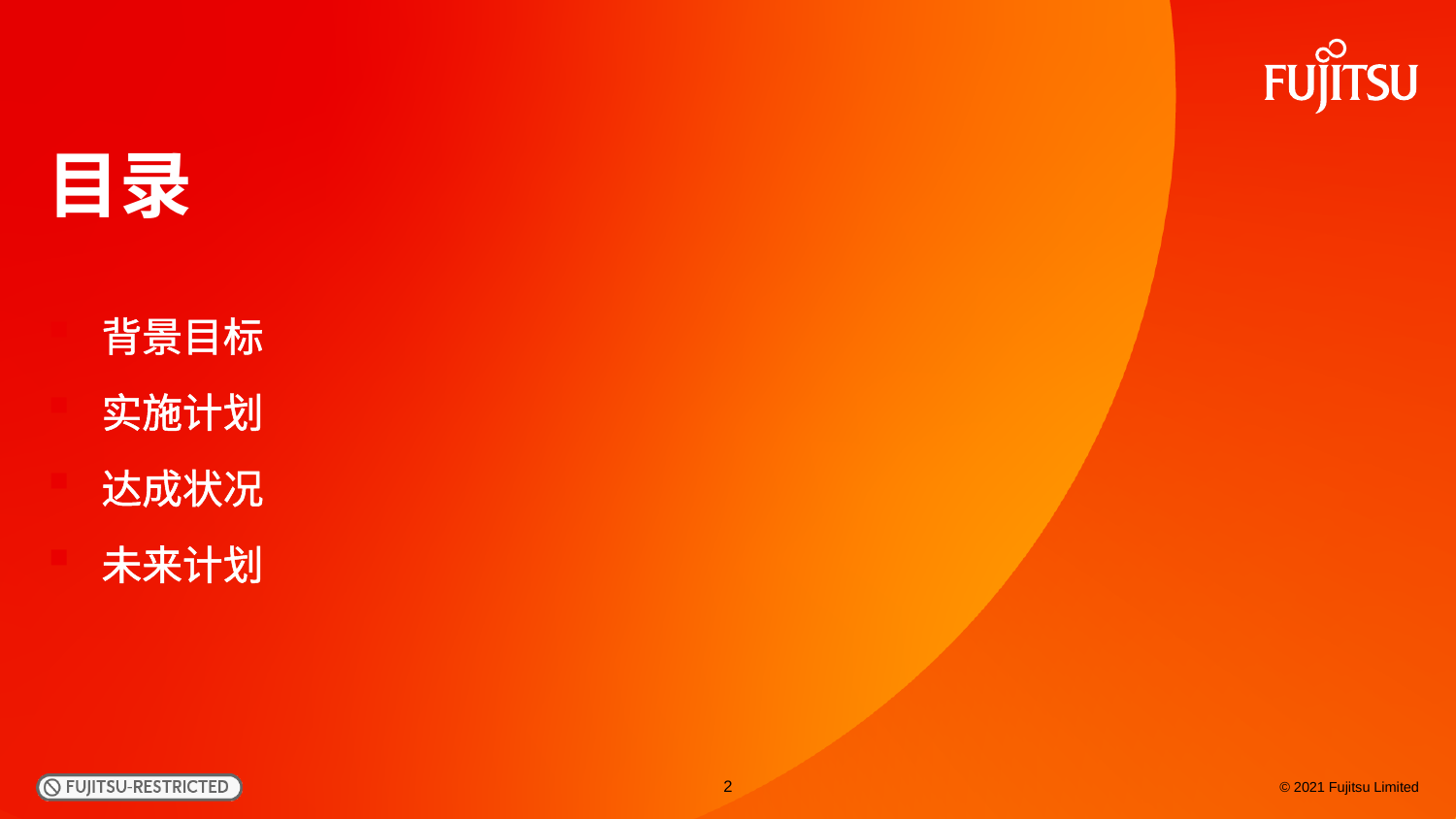

# 目录
背景目标
实施计划
达成状况
未来计划

2
© 2021 Fujitsu Limited